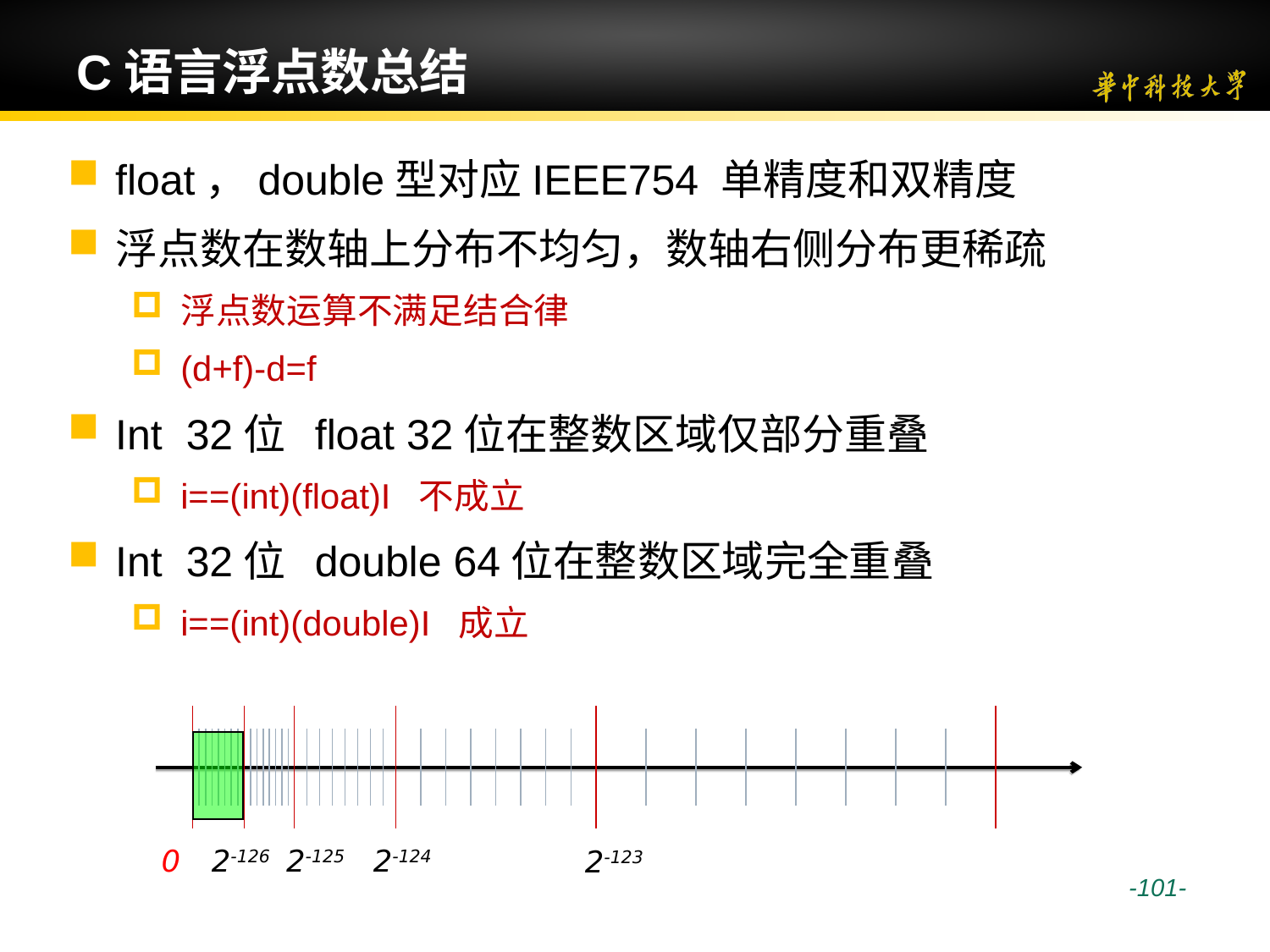

# C语言浮点数总结
float，double型对应IEEE754 单精度和双精度
浮点数在数轴上分布不均匀，数轴右侧分布更稀疏
浮点数运算不满足结合律
(d+f)-d=f
Int  32位  float 32位在整数区域仅部分重叠
i==(int)(float)I  不成立
Int  32位  double 64位在整数区域完全重叠
i==(int)(double)I  成立

0
2-126
2-125
2-124
2-123
 -101-